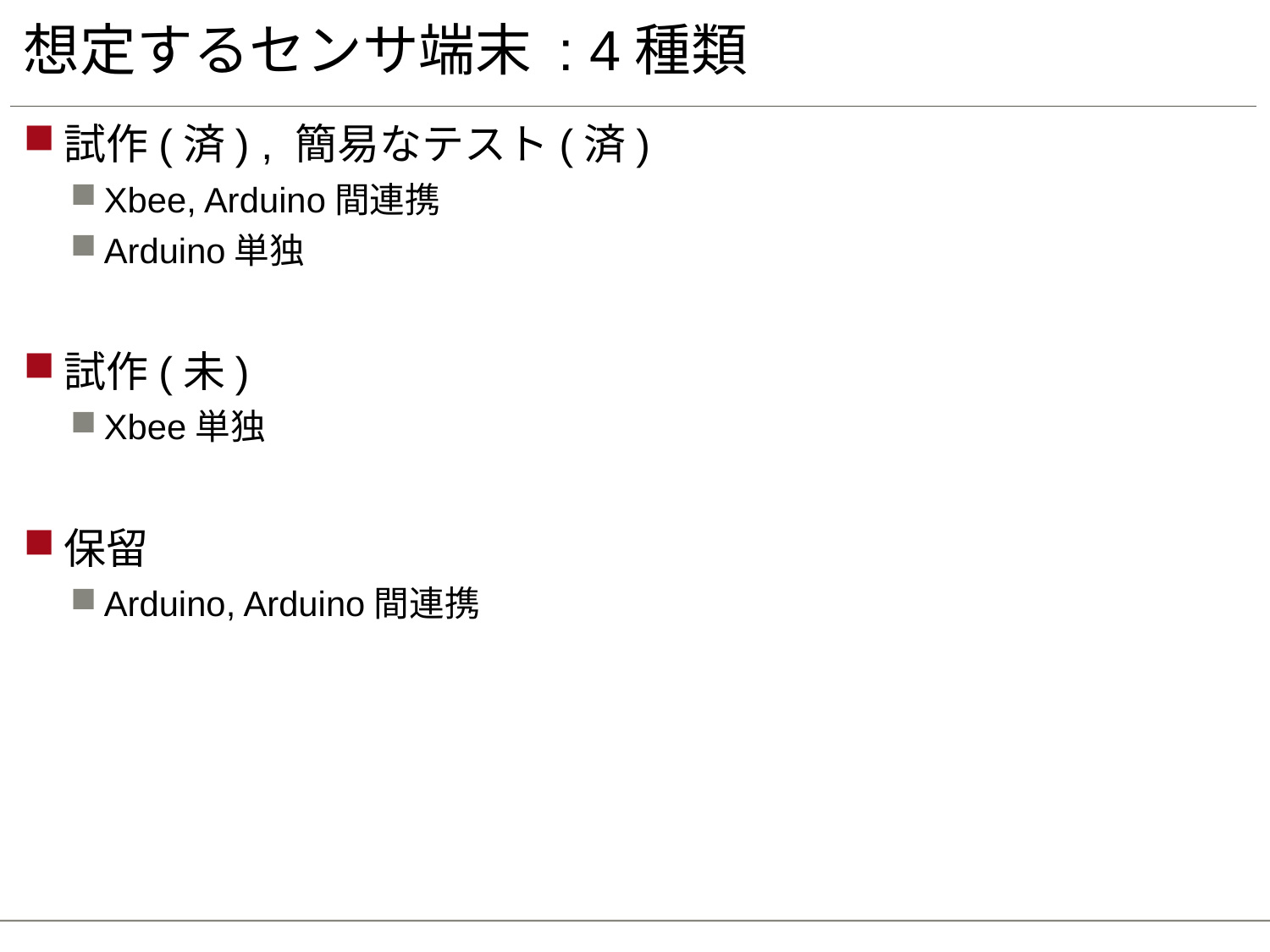

# 想定するセンサ端末 : 4種類
試作(済) , 簡易なテスト(済)
Xbee, Arduino間連携
Arduino単独

試作(未)
Xbee単独

保留
Arduino, Arduino間連携